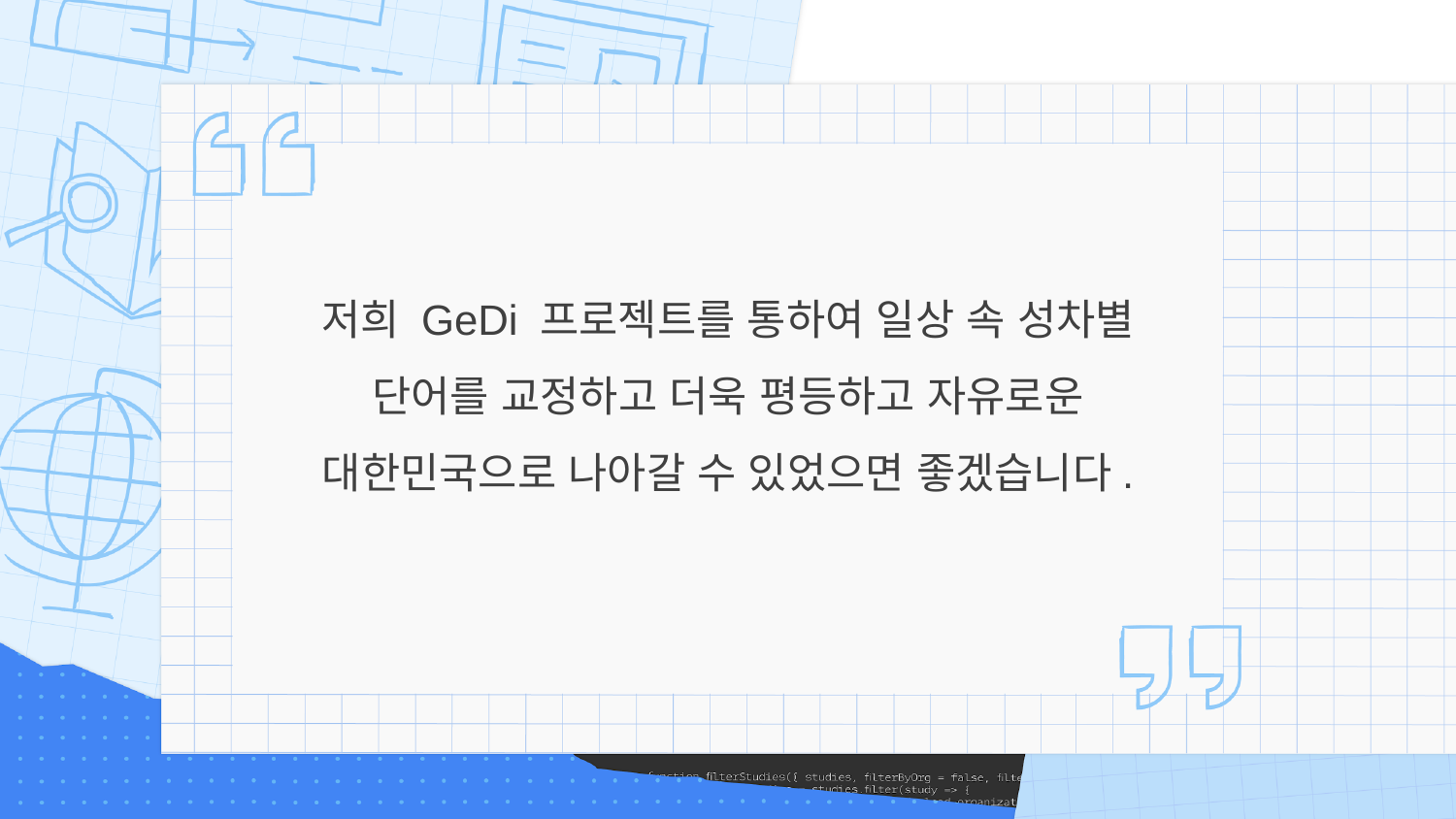

# 저희 GeDi 프로젝트를 통하여 일상 속 성차별 단어를 교정하고 더욱 평등하고 자유로운 대한민국으로 나아갈 수 있었으면 좋겠습니다.